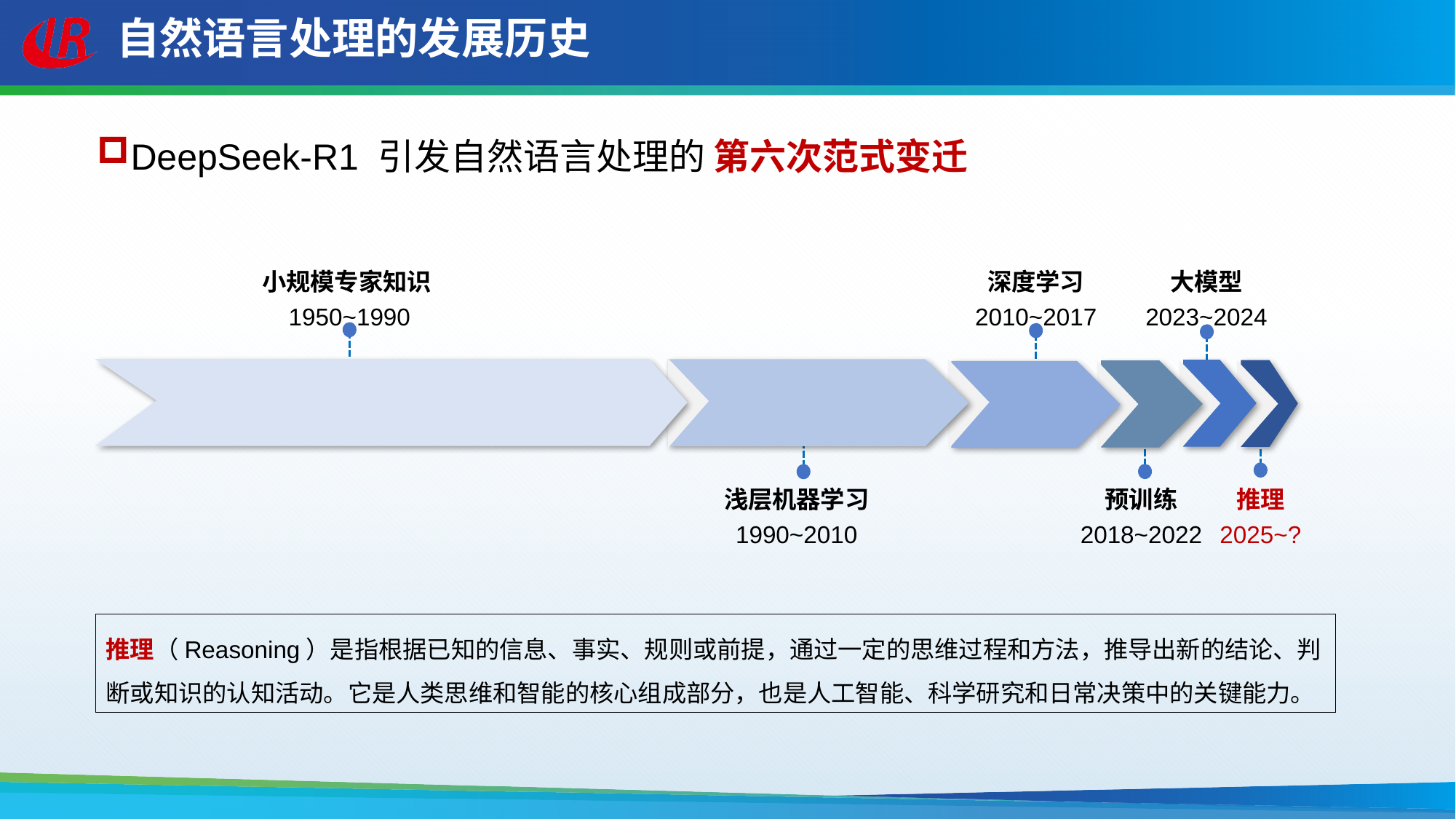

# 自然语言处理的发展历史
DeepSeek-R1 引发自然语言处理的 第六次范式变迁
小规模专家知识
1950~1990
深度学习
2010~2017
大模型
2023~2024

推理
2025~?
浅层机器学习
1990~2010
预训练
2018~2022
推理（Reasoning）是指根据已知的信息、事实、规则或前提，通过一定的思维过程和方法，推导出新的结论、判断或知识的认知活动。它是人类思维和智能的核心组成部分，也是人工智能、科学研究和日常决策中的关键能力。